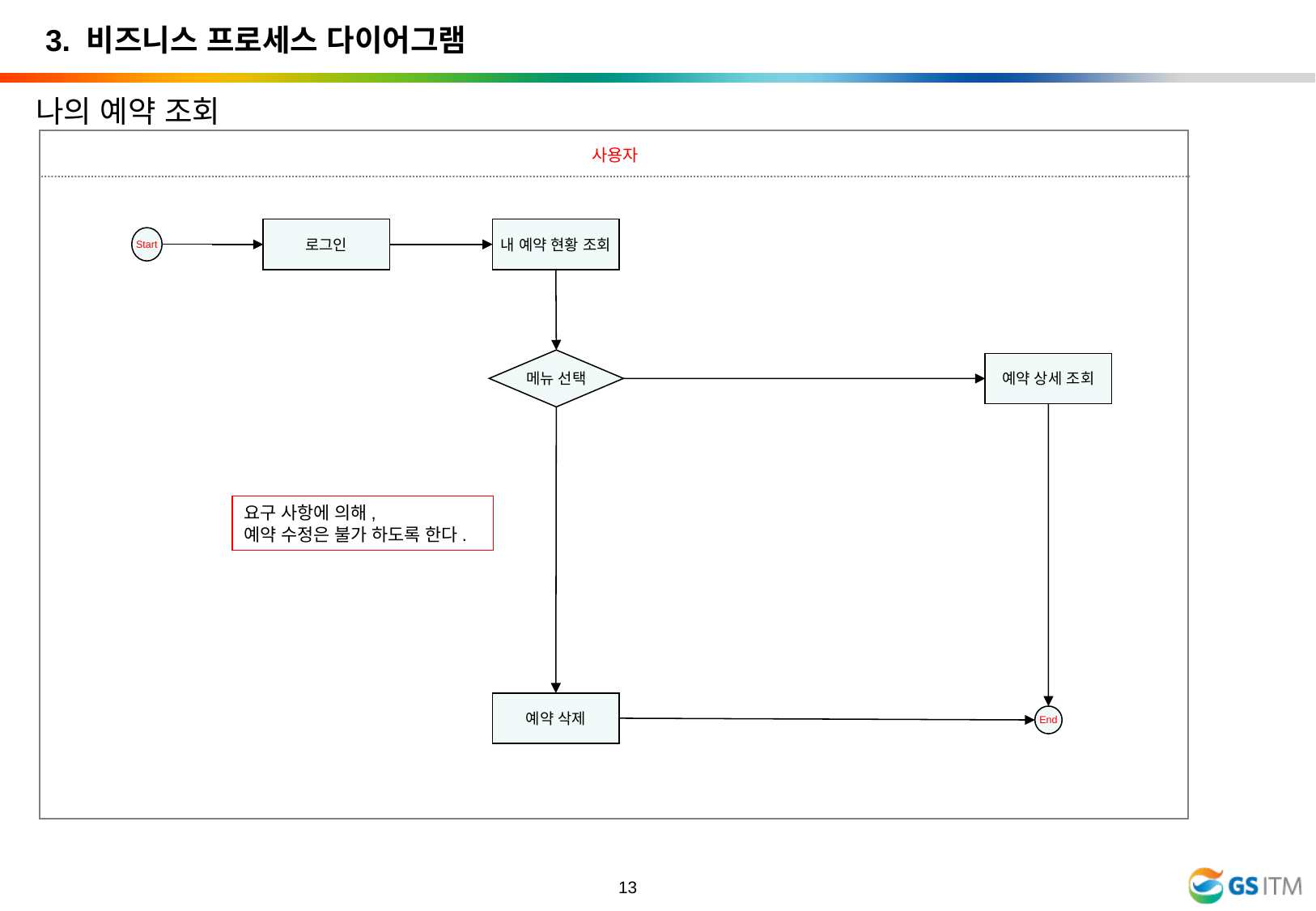

3. 비즈니스 프로세스 다이어그램
나의 예약 조회

사용자

로그인
내 예약 현황 조회
Start
메뉴 선택
예약 상세 조회
요구 사항에 의해,
예약 수정은 불가 하도록 한다.
예약 삭제
End